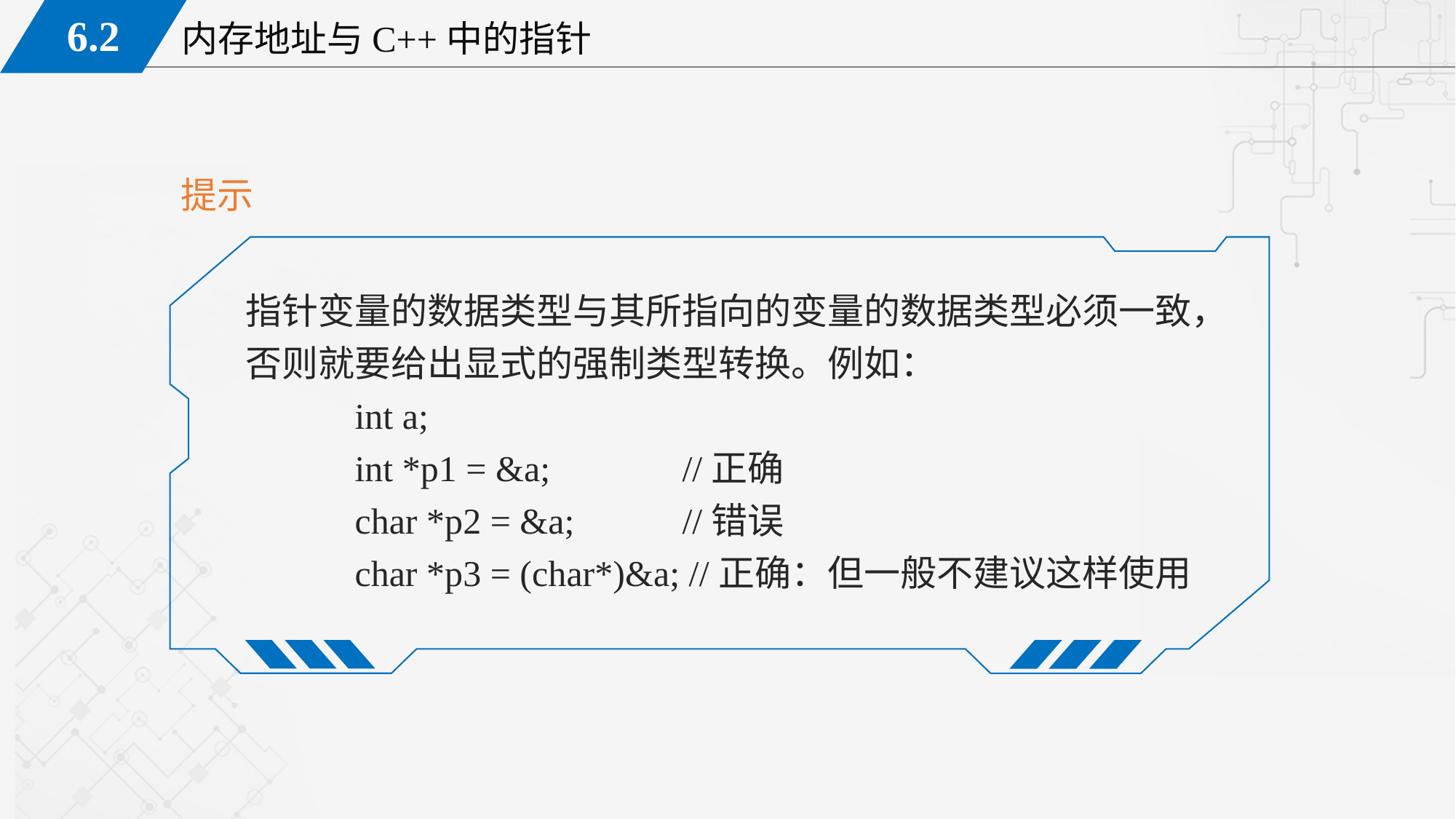

提示

指针变量的数据类型与其所指向的变量的数据类型必须一致，否则就要给出显式的强制类型转换。例如：
	int a;
	int *p1 = &a; 		//正确
	char *p2 = &a; 	//错误
	char *p3 = (char*)&a; //正确：但一般不建议这样使用